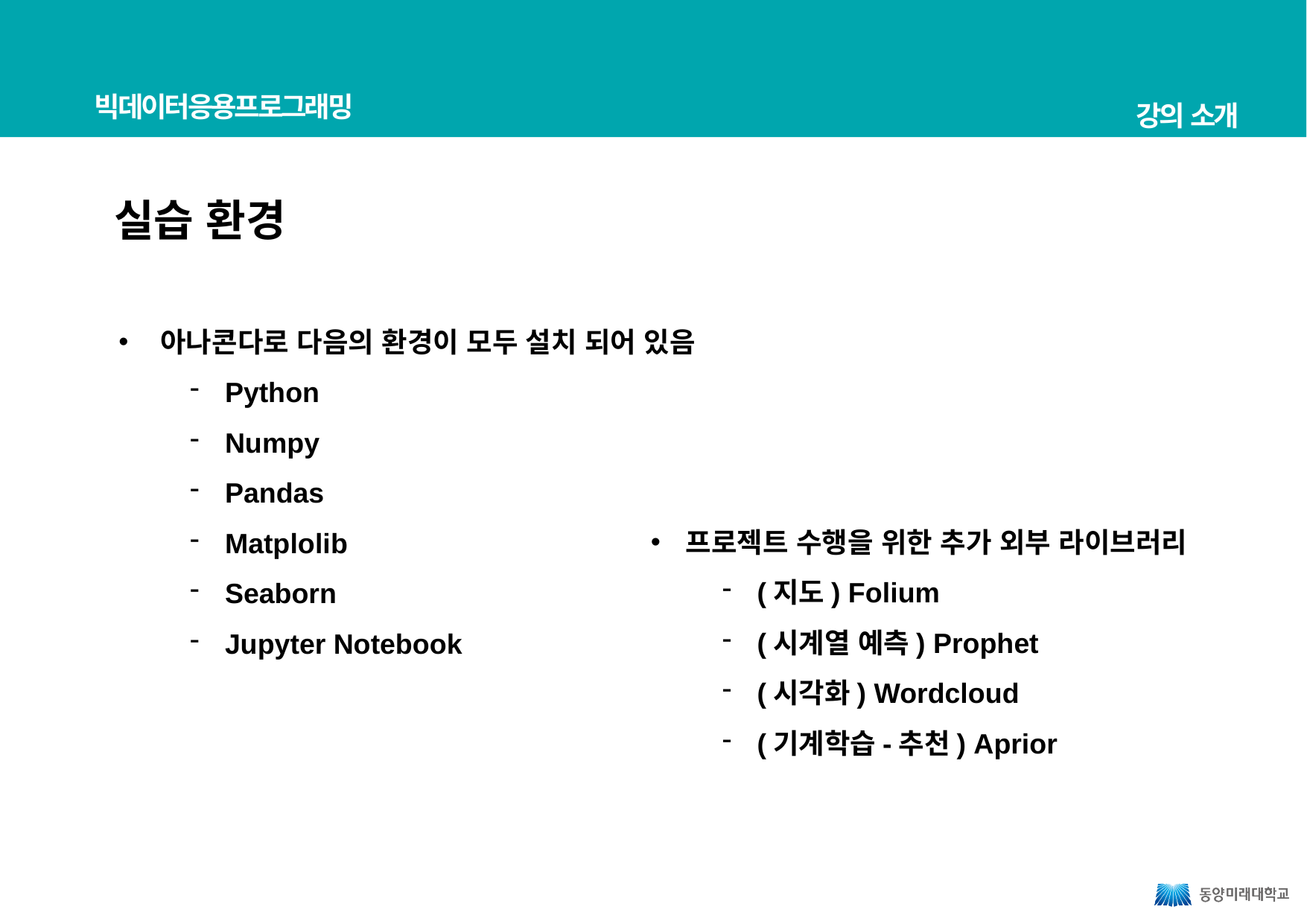

빅데이터응용프로그래밍
강의 소개
실습 환경
아나콘다로 다음의 환경이 모두 설치 되어 있음
Python
Numpy
Pandas
Matplolib
Seaborn
Jupyter Notebook
프로젝트 수행을 위한 추가 외부 라이브러리
(지도) Folium
(시계열 예측) Prophet
(시각화) Wordcloud
(기계학습-추천) Aprior